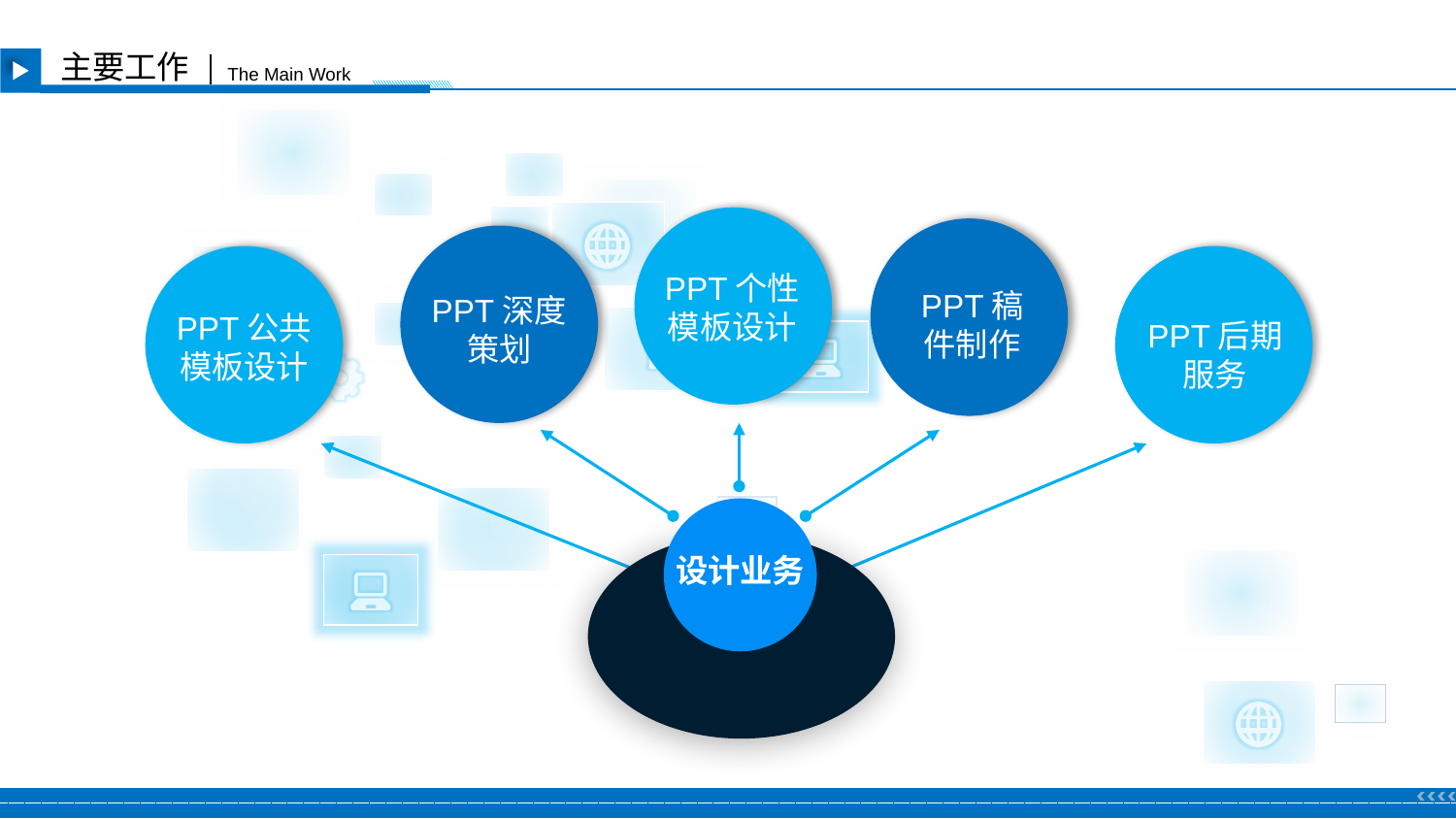

主要工作
The Main Work

PPT个性模板设计

PPT稿件制作

PPT深度策划

PPT公共模板设计

PPT后期服务

设计业务